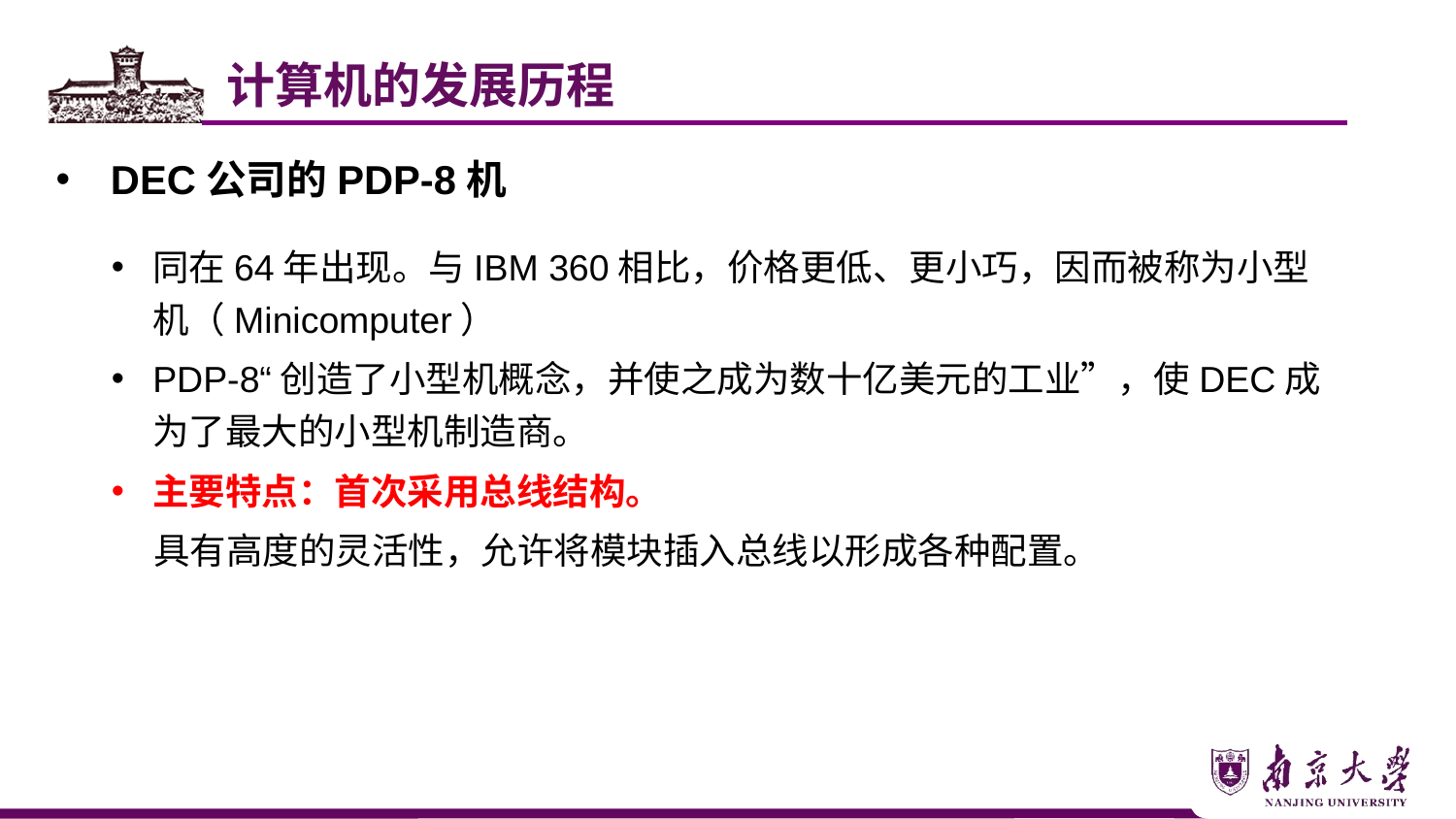

计算机的发展历程
DEC公司的PDP-8机
同在64年出现。与IBM 360相比，价格更低、更小巧，因而被称为小型机（Minicomputer）
PDP-8“创造了小型机概念，并使之成为数十亿美元的工业”，使DEC成为了最大的小型机制造商。
主要特点：首次采用总线结构。
    具有高度的灵活性，允许将模块插入总线以形成各种配置。